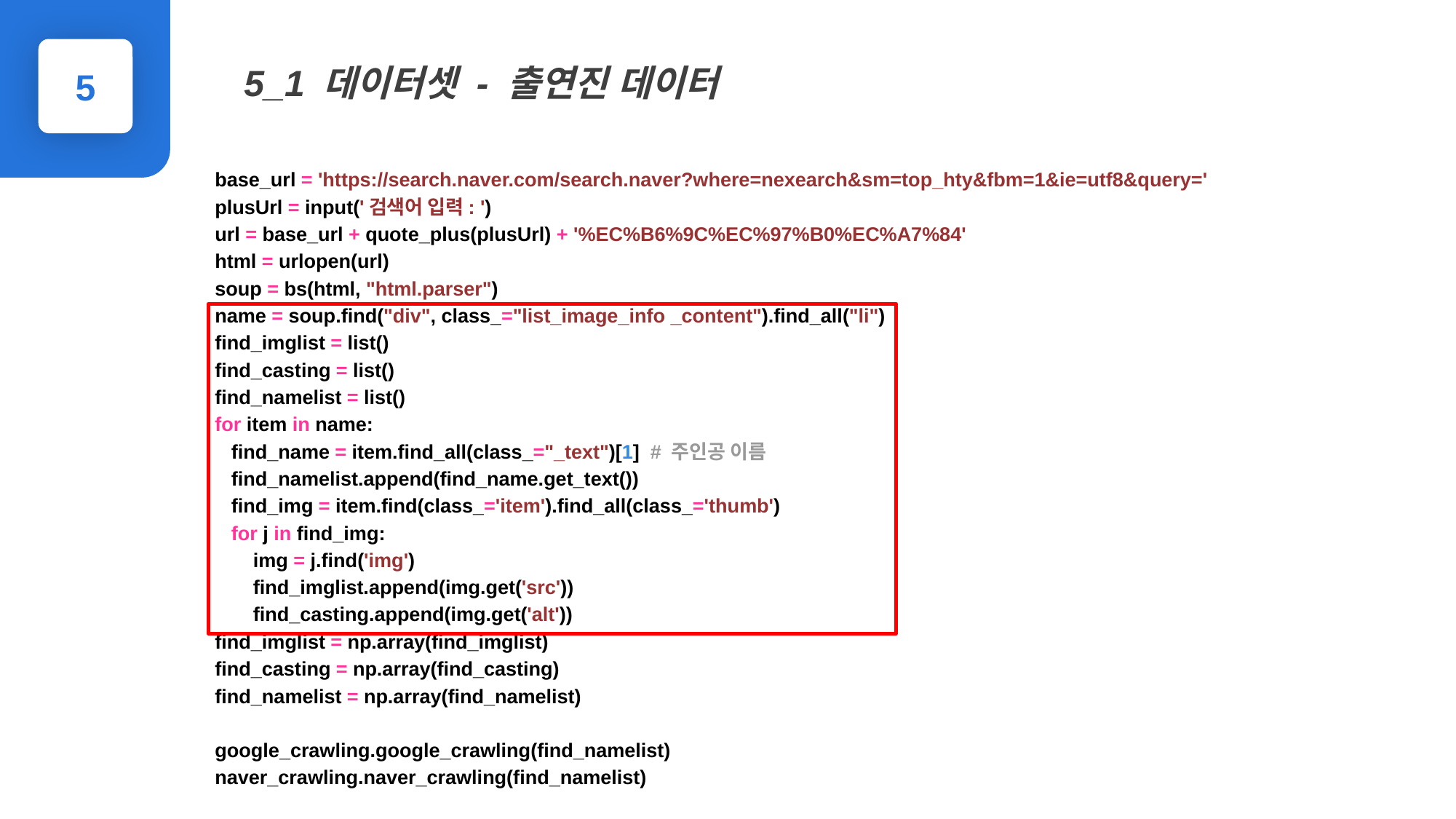

5_1 데이터셋 - 출연진 데이터
5
base_url = 'https://search.naver.com/search.naver?where=nexearch&sm=top_hty&fbm=1&ie=utf8&query='
plusUrl = input('검색어 입력: ')
url = base_url + quote_plus(plusUrl) + '%EC%B6%9C%EC%97%B0%EC%A7%84'
html = urlopen(url)
soup = bs(html, "html.parser")
name = soup.find("div", class_="list_image_info _content").find_all("li")
find_imglist = list()
find_casting = list()
find_namelist = list()
for item in name:
   find_name = item.find_all(class_="_text")[1]  # 주인공 이름
   find_namelist.append(find_name.get_text())
   find_img = item.find(class_='item').find_all(class_='thumb')
   for j in find_img:
       img = j.find('img')
       find_imglist.append(img.get('src'))
       find_casting.append(img.get('alt'))
find_imglist = np.array(find_imglist)
find_casting = np.array(find_casting)
find_namelist = np.array(find_namelist)

google_crawling.google_crawling(find_namelist)
naver_crawling.naver_crawling(find_namelist)